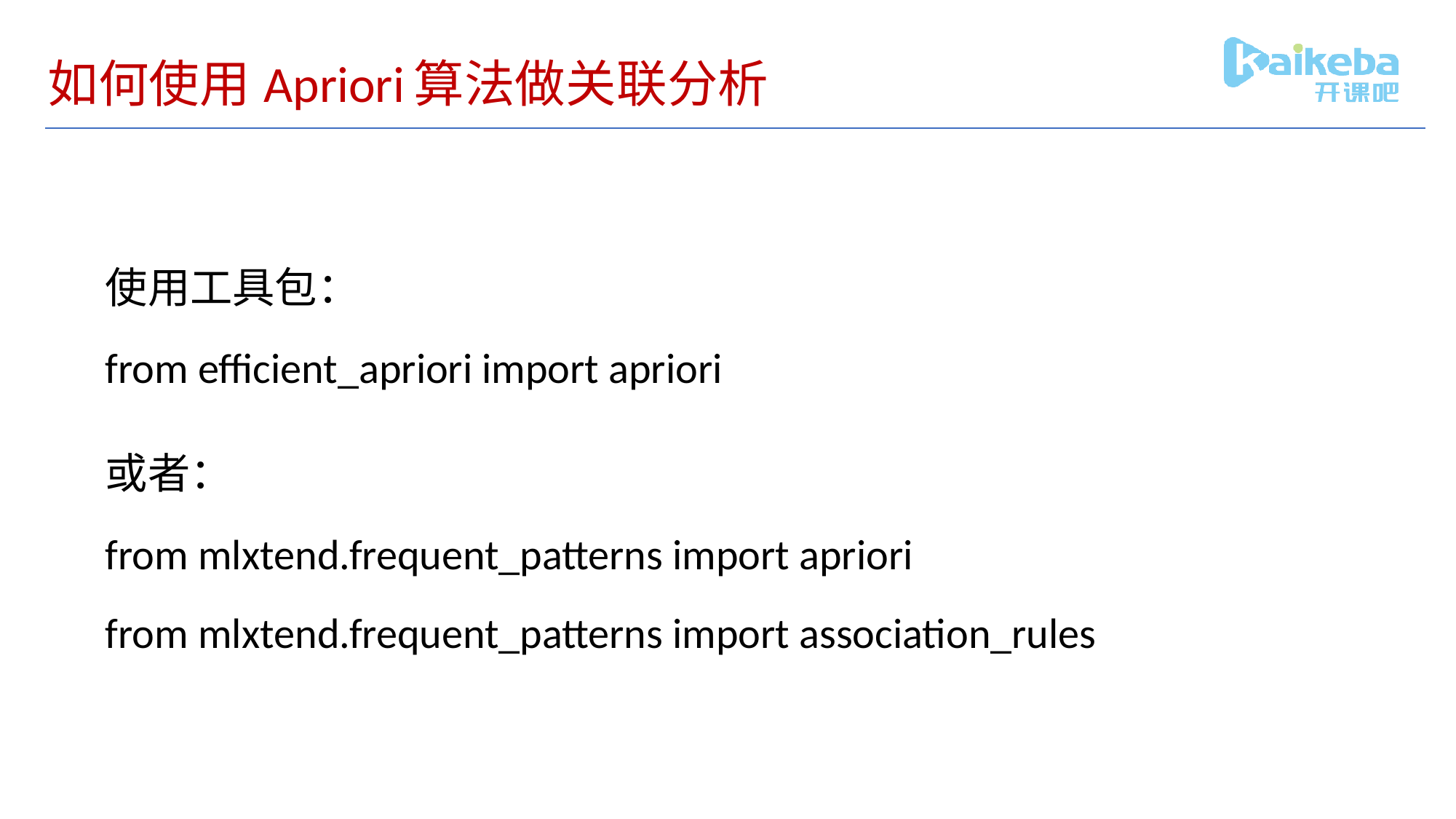

# 如何使用Apriori算法做关联分析
使用工具包：
from efficient_apriori import apriori
或者：
from mlxtend.frequent_patterns import apriori
from mlxtend.frequent_patterns import association_rules